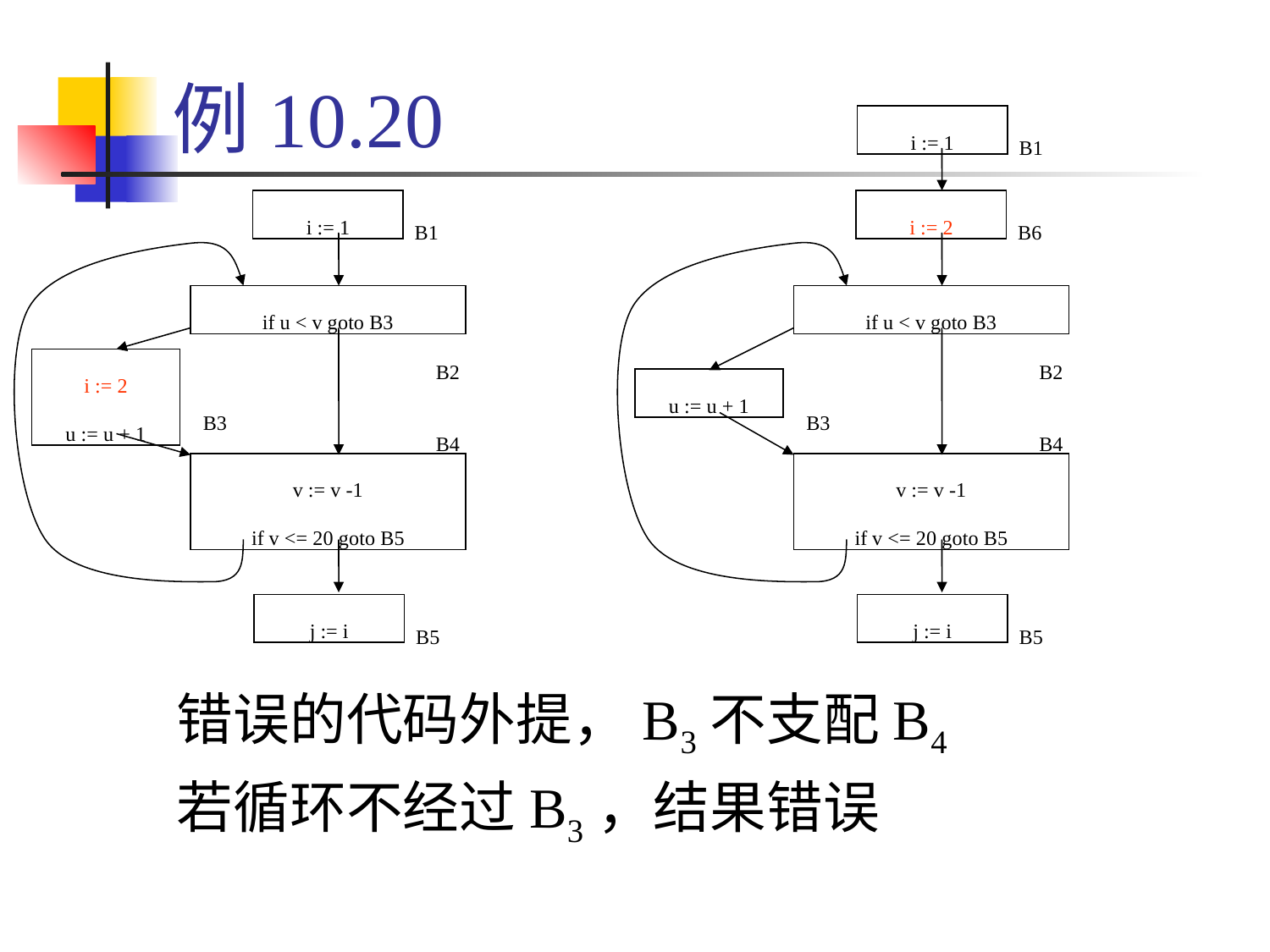

# 例10.20
i := 1
B1

i := 1
B1
i := 2
B6

if u < v goto B3
if u < v goto B3

B2
B2
i := 2
u := u + 1
u := u + 1
B3
B3
B4
B4

v := v -1
if v <= 20 goto B5
v := v -1
if v <= 20 goto B5

j := i
B5
j := i
B5
错误的代码外提，B3不支配B4
若循环不经过B3，结果错误